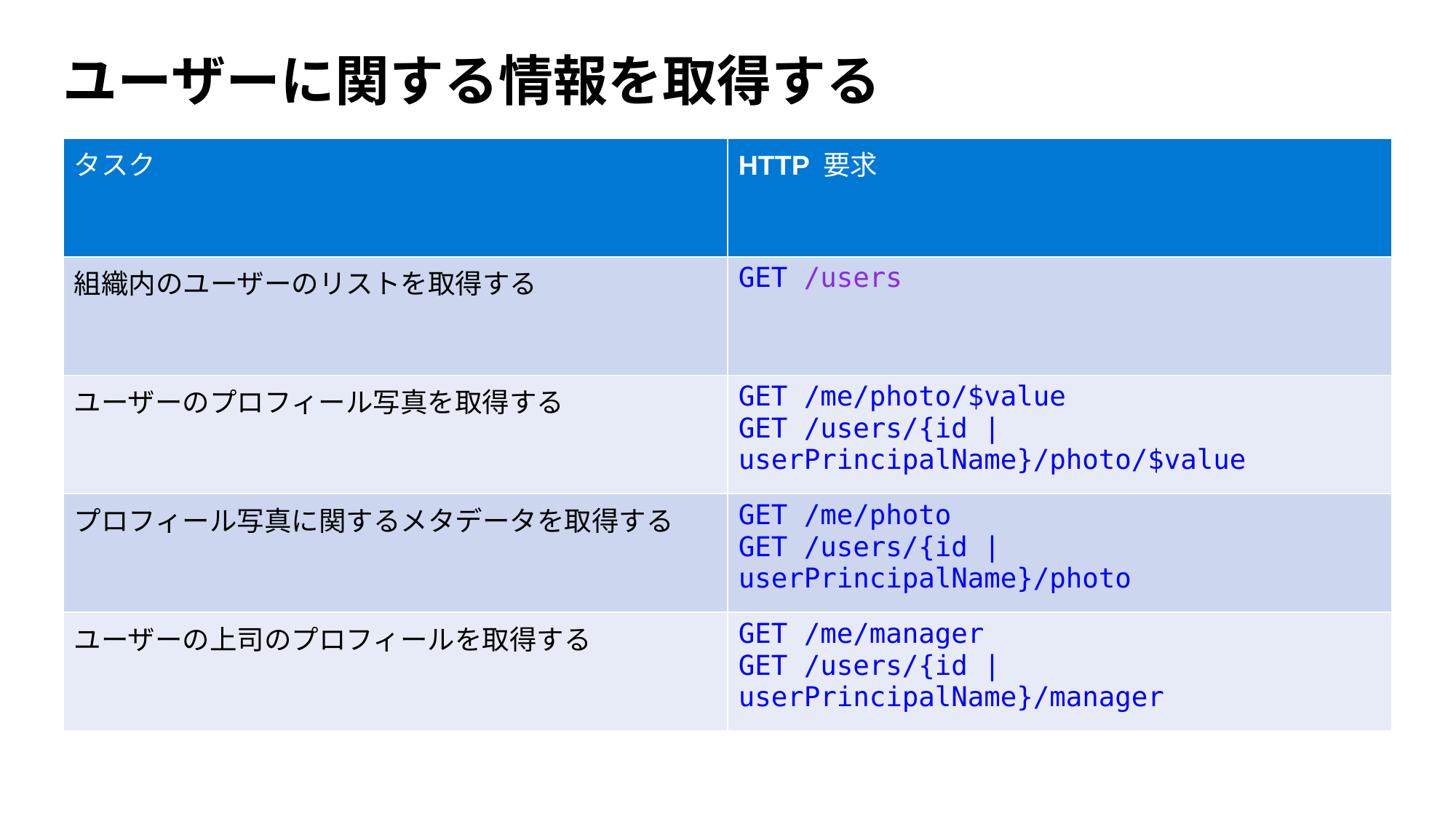

# ユーザーに関する情報を取得する
| タスク | HTTP 要求 |
| --- | --- |
| 組織内のユーザーのリストを取得する | GET /users |
| ユーザーのプロフィール写真を取得する | GET /me/photo/$value GET /users/{id | userPrincipalName}/photo/$value |
| プロフィール写真に関するメタデータを取得する | GET /me/photo GET /users/{id | userPrincipalName}/photo |
| ユーザーの上司のプロフィールを取得する | GET /me/manager GET /users/{id | userPrincipalName}/manager |